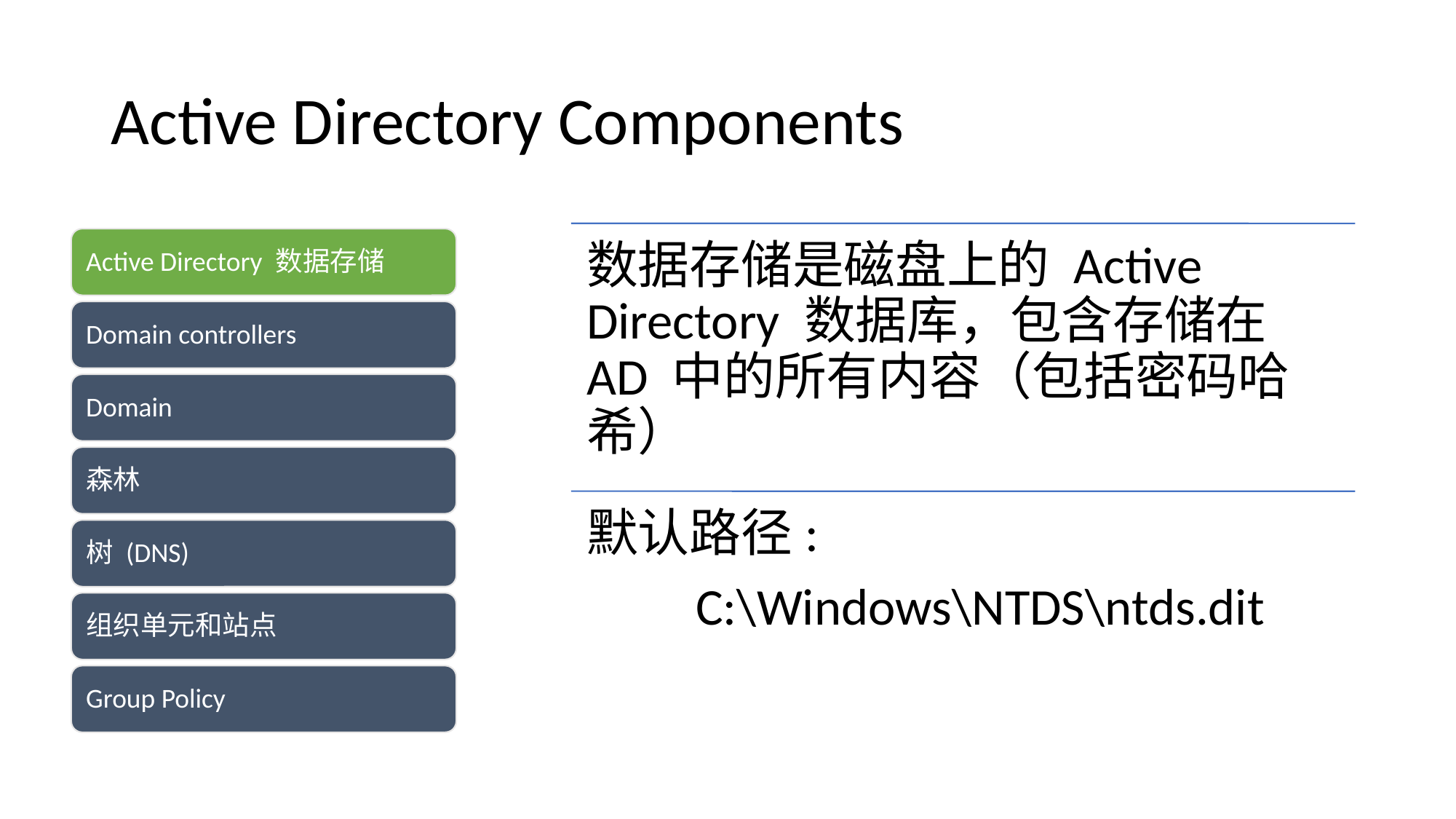

# Active Directory Components
Active Directory 数据存储
Domain controllers
Domain
森林
树 (DNS)
组织单元和站点
Group Policy
数据存储是磁盘上的 Active Directory 数据库，包含存储在 AD 中的所有内容（包括密码哈希）
默认路径:
	C:\Windows\NTDS\ntds.dit